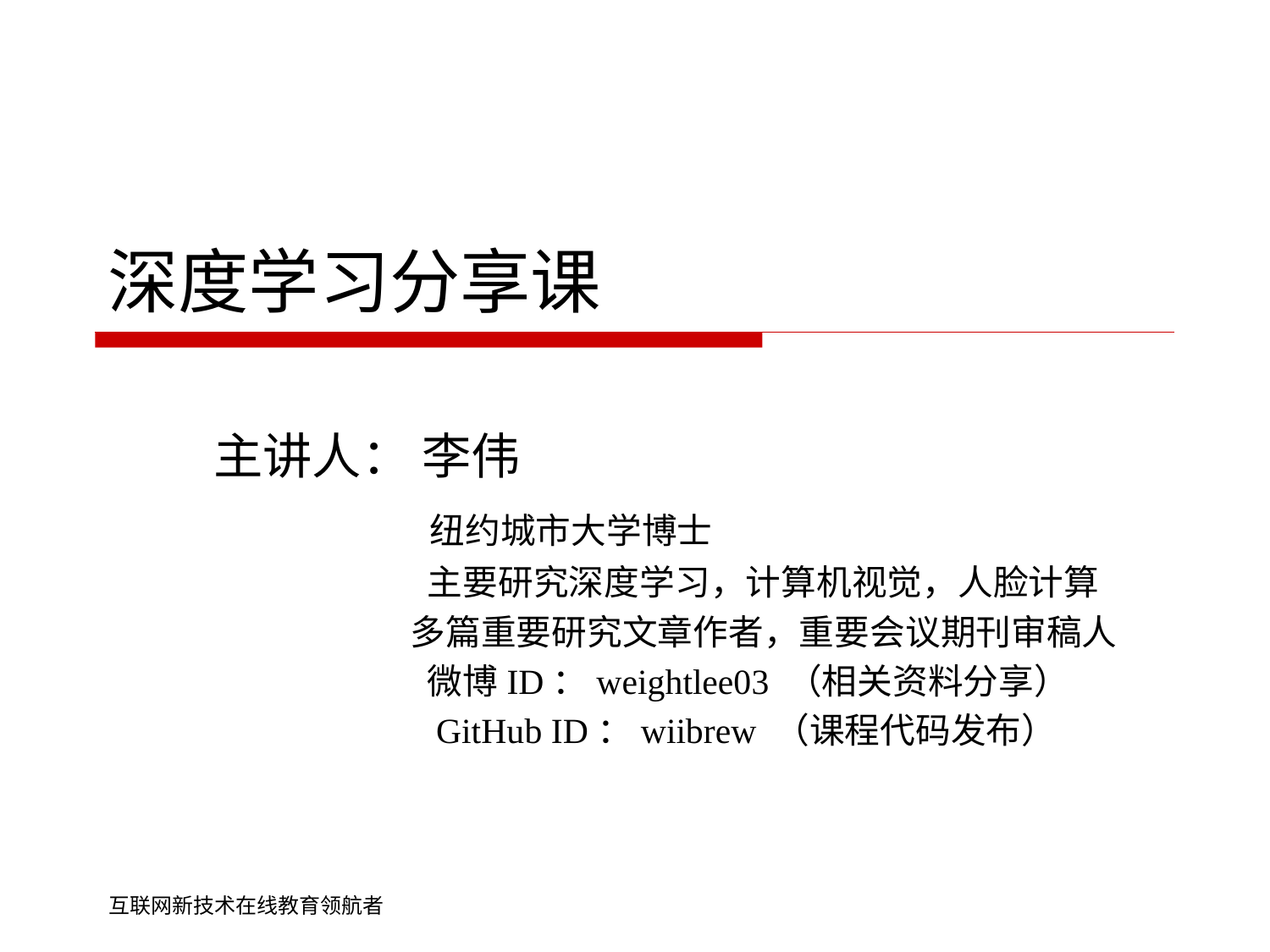

# 深度学习分享课
主讲人： 李伟
	       纽约城市大学博士
	          主要研究深度学习，计算机视觉，人脸计算
                        多篇重要研究文章作者，重要会议期刊审稿人
	          微博ID：weightlee03 （相关资料分享）
                         GitHub ID：wiibrew （课程代码发布）